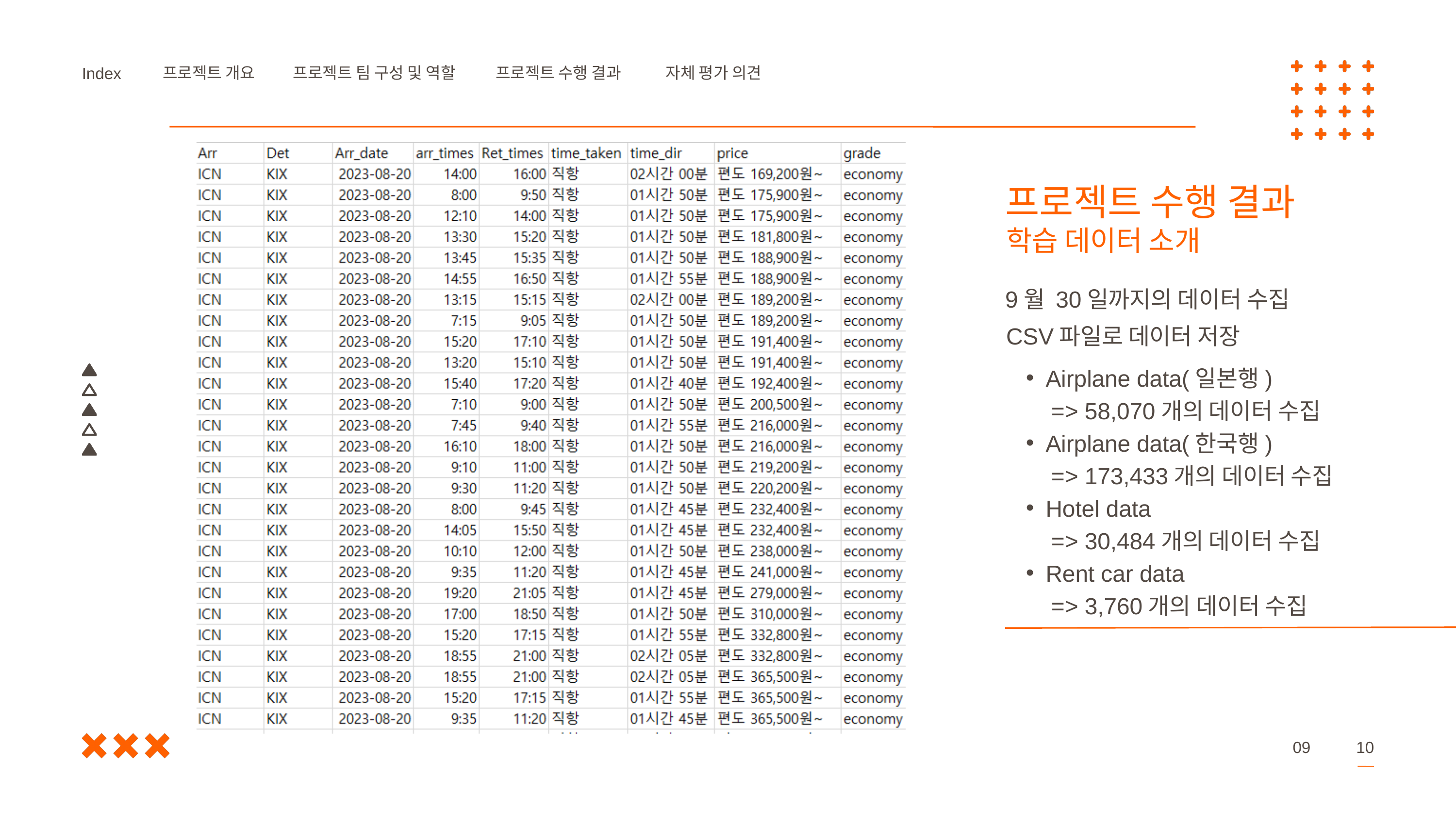

프로젝트 개요
프로젝트 팀 구성 및 역할
프로젝트 수행 결과
자체 평가 의견
Index

프로젝트 수행 결과
학습 데이터 소개
9월 30일까지의 데이터 수집
CSV파일로 데이터 저장
Airplane data(일본행)
       => 58,070개의 데이터 수집
Airplane data(한국행)
       => 173,433개의 데이터 수집
Hotel data
       => 30,484개의 데이터 수집
Rent car data
       => 3,760개의 데이터 수집

09
10